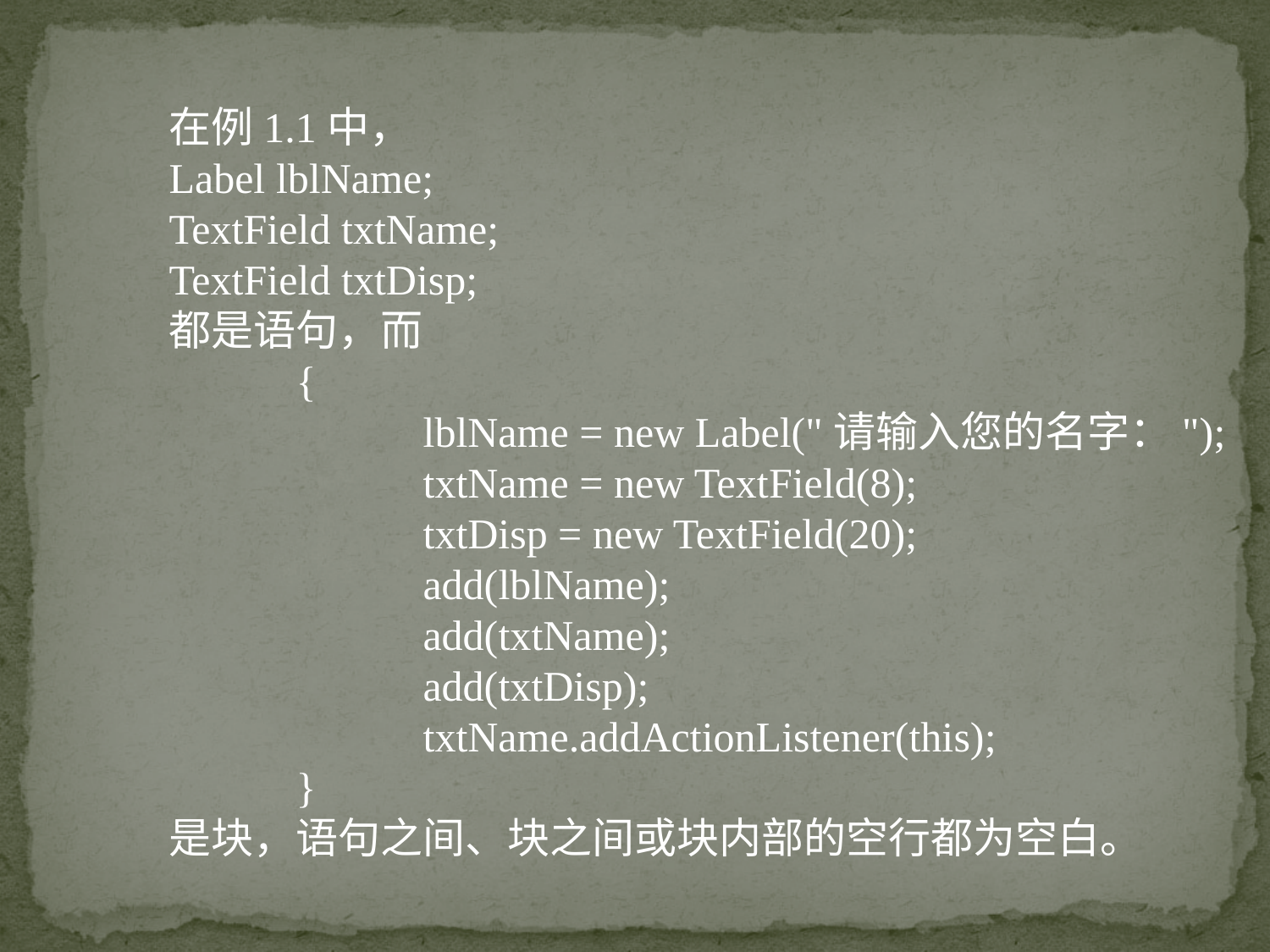

在例1.1中，
Label lblName;
TextField txtName;
TextField txtDisp;
都是语句，而
	{
		lblName = new Label("请输入您的名字：");
		txtName = new TextField(8);
		txtDisp = new TextField(20);
		add(lblName);
		add(txtName);
		add(txtDisp);
		txtName.addActionListener(this);
	}
是块，语句之间、块之间或块内部的空行都为空白。